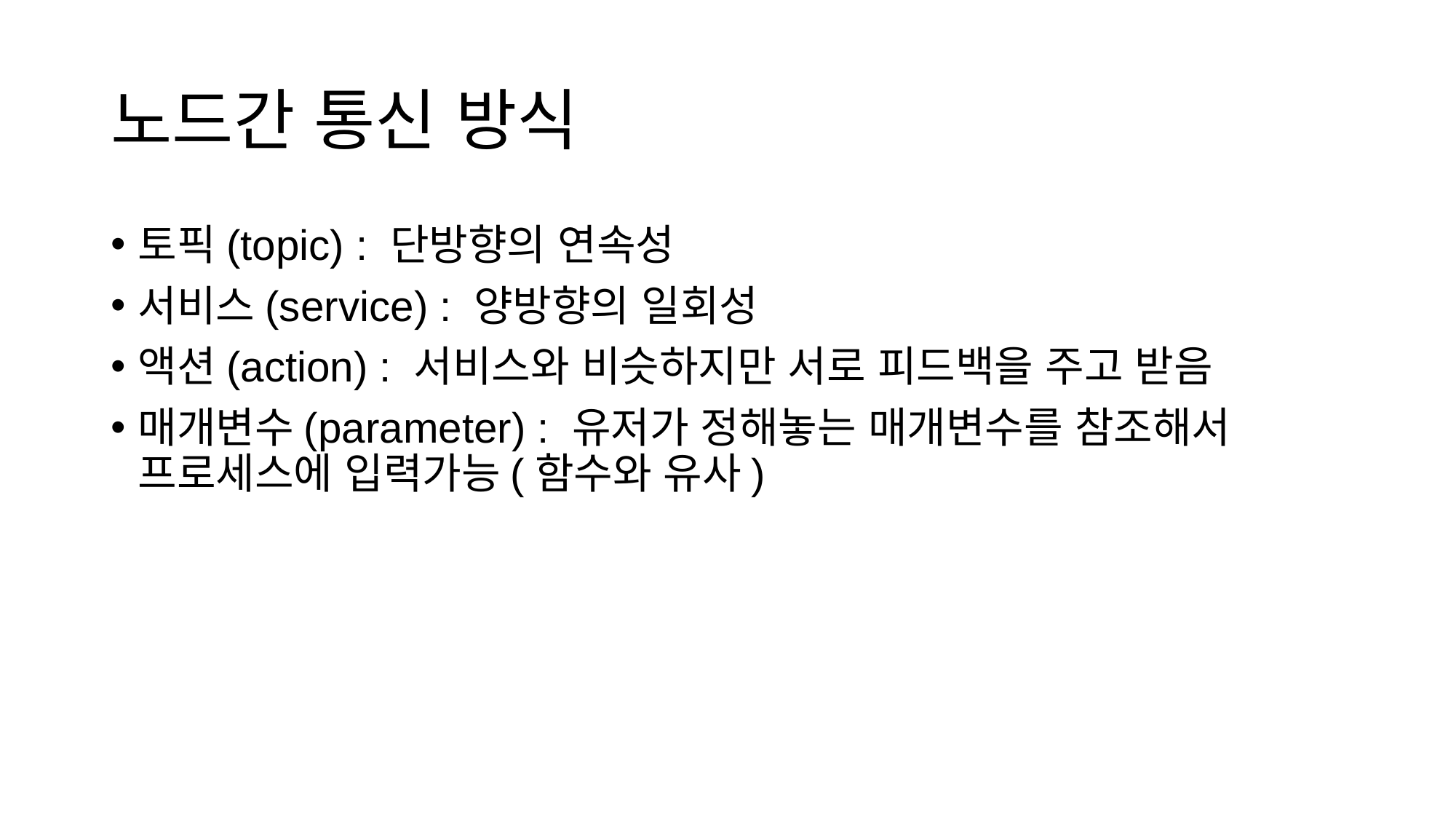

# 노드간 통신 방식
토픽(topic) : 단방향의 연속성
서비스(service) : 양방향의 일회성
액션(action) : 서비스와 비슷하지만 서로 피드백을 주고 받음
매개변수(parameter) : 유저가 정해놓는 매개변수를 참조해서 프로세스에 입력가능(함수와 유사)